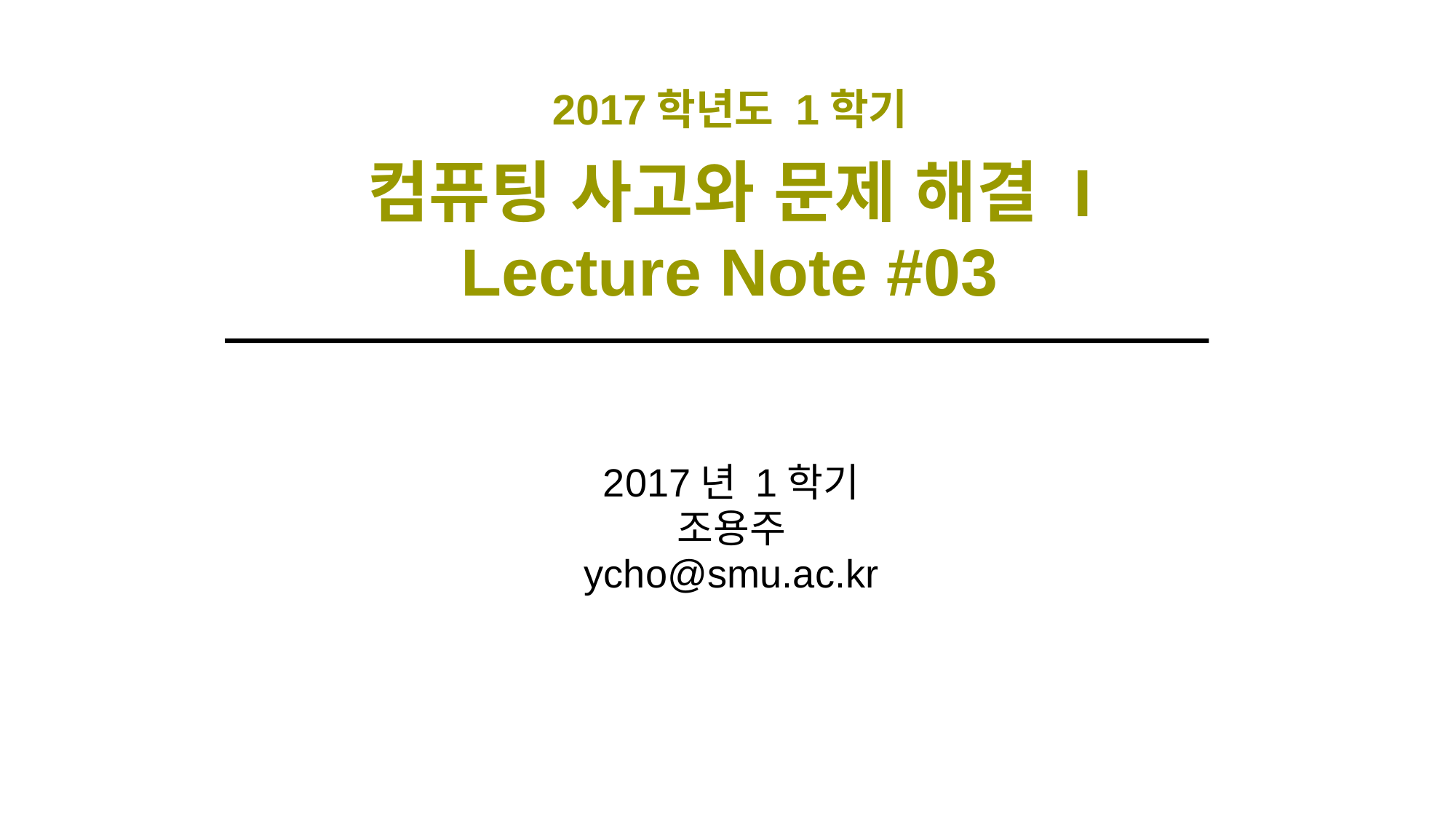

2017학년도 1학기

컴퓨팅 사고와 문제 해결 I
Lecture Note #03

2017년 1학기
조용주
ycho@smu.ac.kr